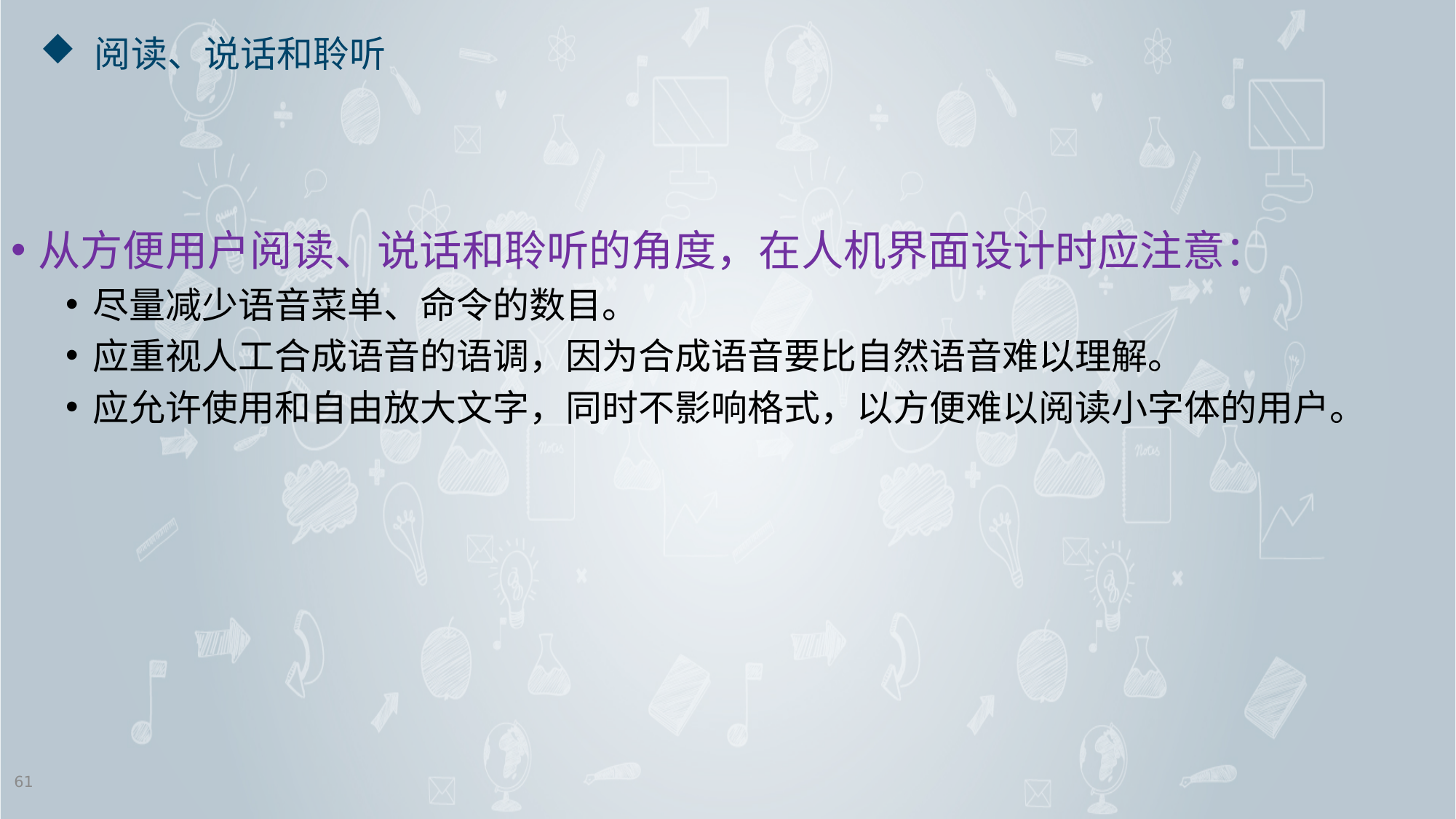

# 阅读、说话和聆听
从方便用户阅读、说话和聆听的角度，在人机界面设计时应注意：
尽量减少语音菜单、命令的数目。
应重视人工合成语音的语调，因为合成语音要比自然语音难以理解。
应允许使用和自由放大文字，同时不影响格式，以方便难以阅读小字体的用户。
61